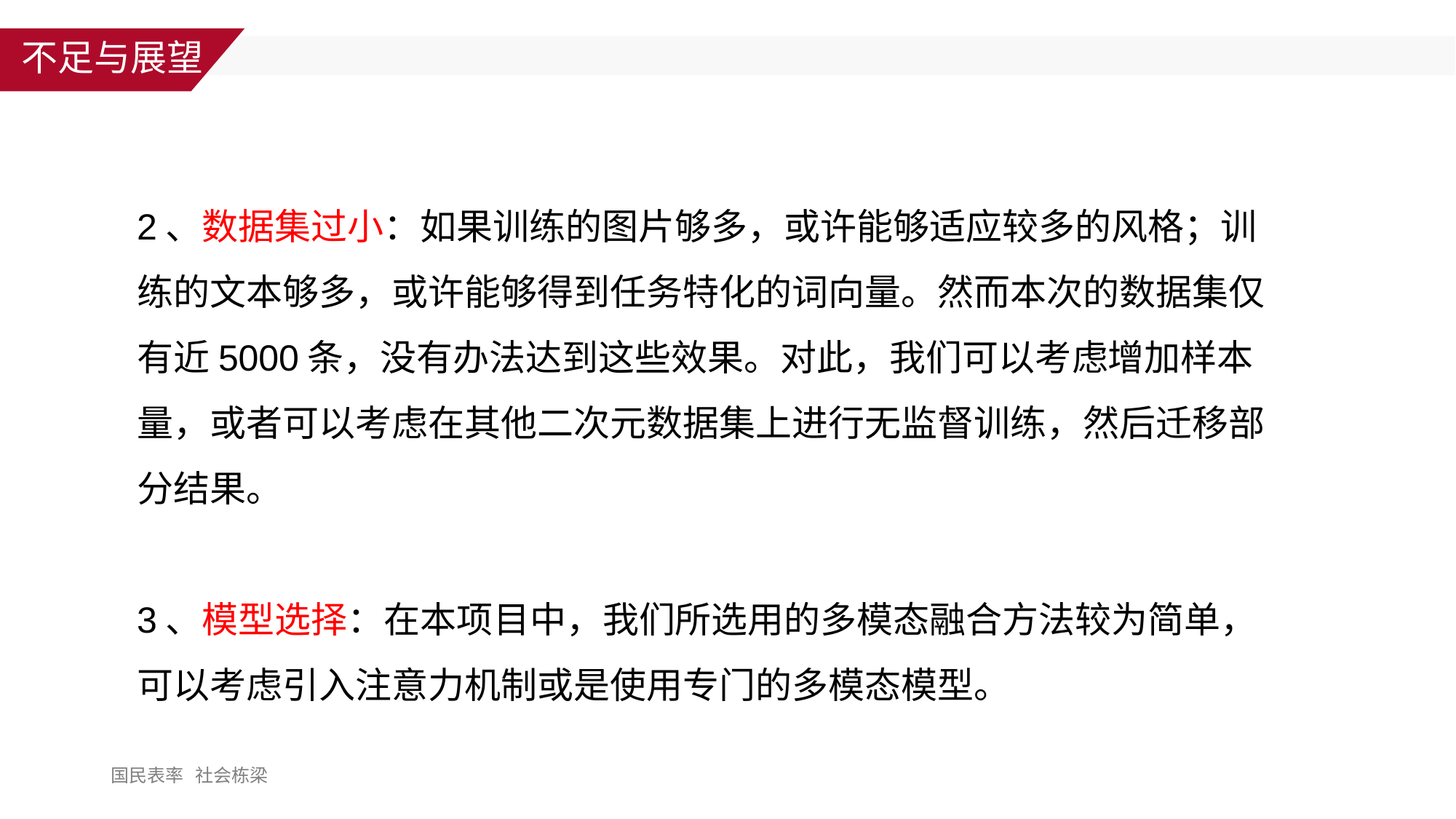

不足与展望
2、数据集过小：如果训练的图片够多，或许能够适应较多的风格；训练的文本够多，或许能够得到任务特化的词向量。然而本次的数据集仅有近5000条，没有办法达到这些效果。对此，我们可以考虑增加样本量，或者可以考虑在其他二次元数据集上进行无监督训练，然后迁移部分结果。

3、模型选择：在本项目中，我们所选用的多模态融合方法较为简单，可以考虑引入注意力机制或是使用专门的多模态模型。